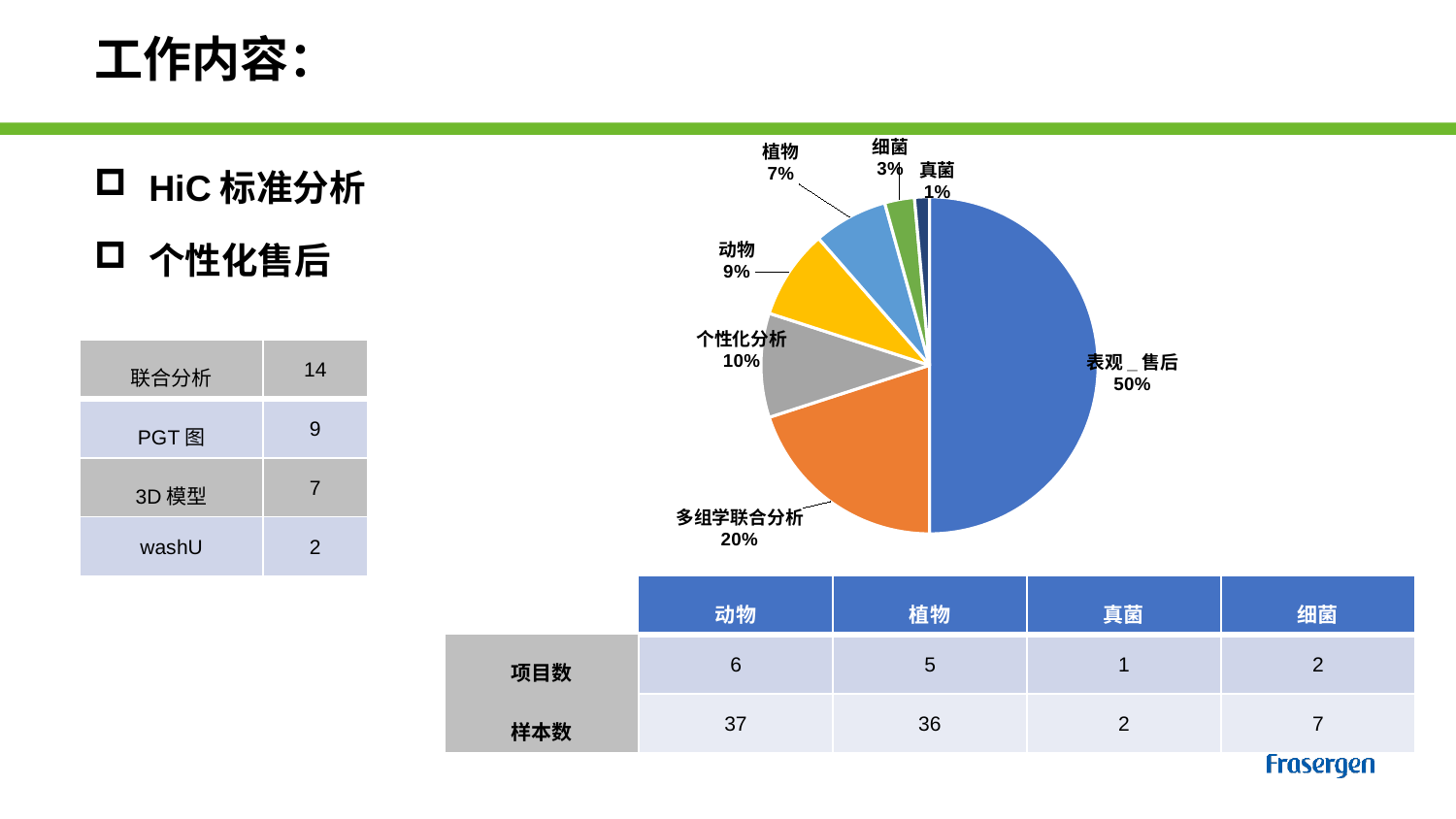

# 工作内容：
HiC标准分析
个性化售后

[unsupported chart]

| 联合分析 | 14 |
| --- | --- |
| PGT图 | 9 |
| 3D模型 | 7 |
| washU | 2 |
|  | 动物 | 植物 | 真菌 | 细菌 |
| --- | --- | --- | --- | --- |
| 项目数 | 6 | 5 | 1 | 2 |
| 样本数 | 37 | 36 | 2 | 7 |